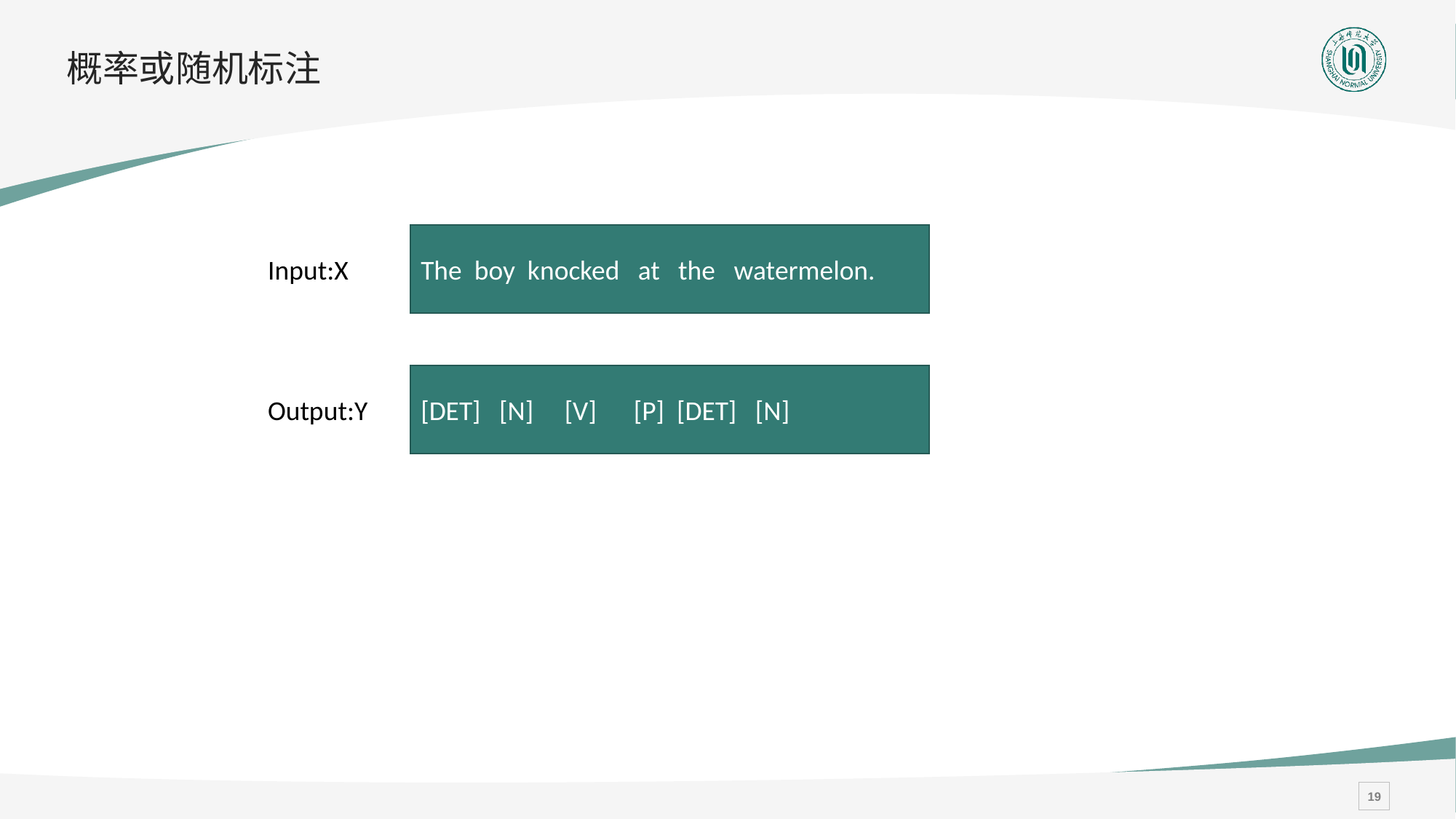

# 概率或随机标注
The  boy  knocked   at   the   watermelon.
Input:X
[DET]   [N]     [V]      [P]  [DET]   [N]
Output:Y